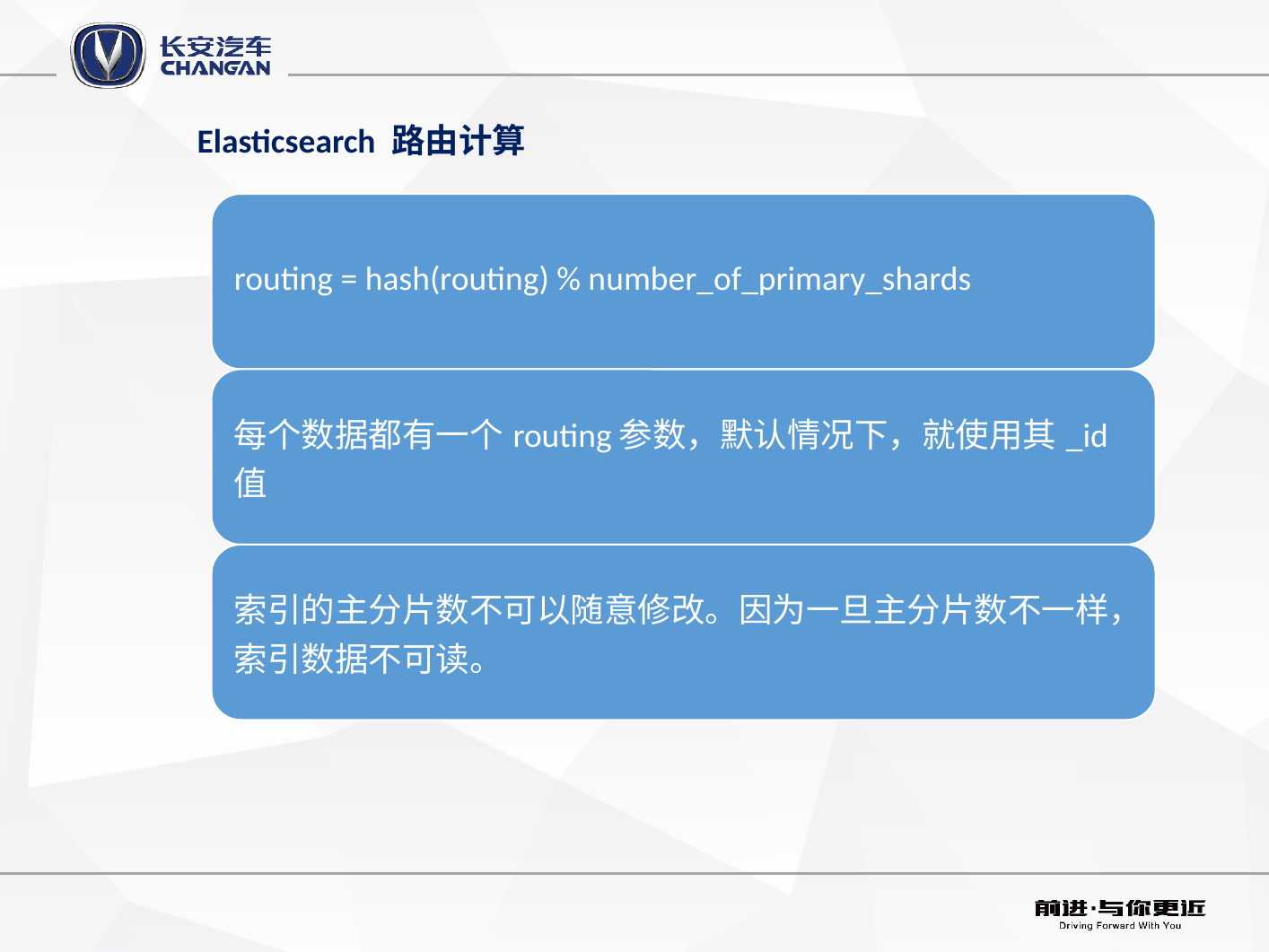

Elasticsearch 路由计算
routing = hash(routing) % number_of_primary_shards
索引的主分片数不可以随意修改。因为一旦主分片数不一样，索引数据不可读。
每个数据都有一个routing参数，默认情况下，就使用其_id值